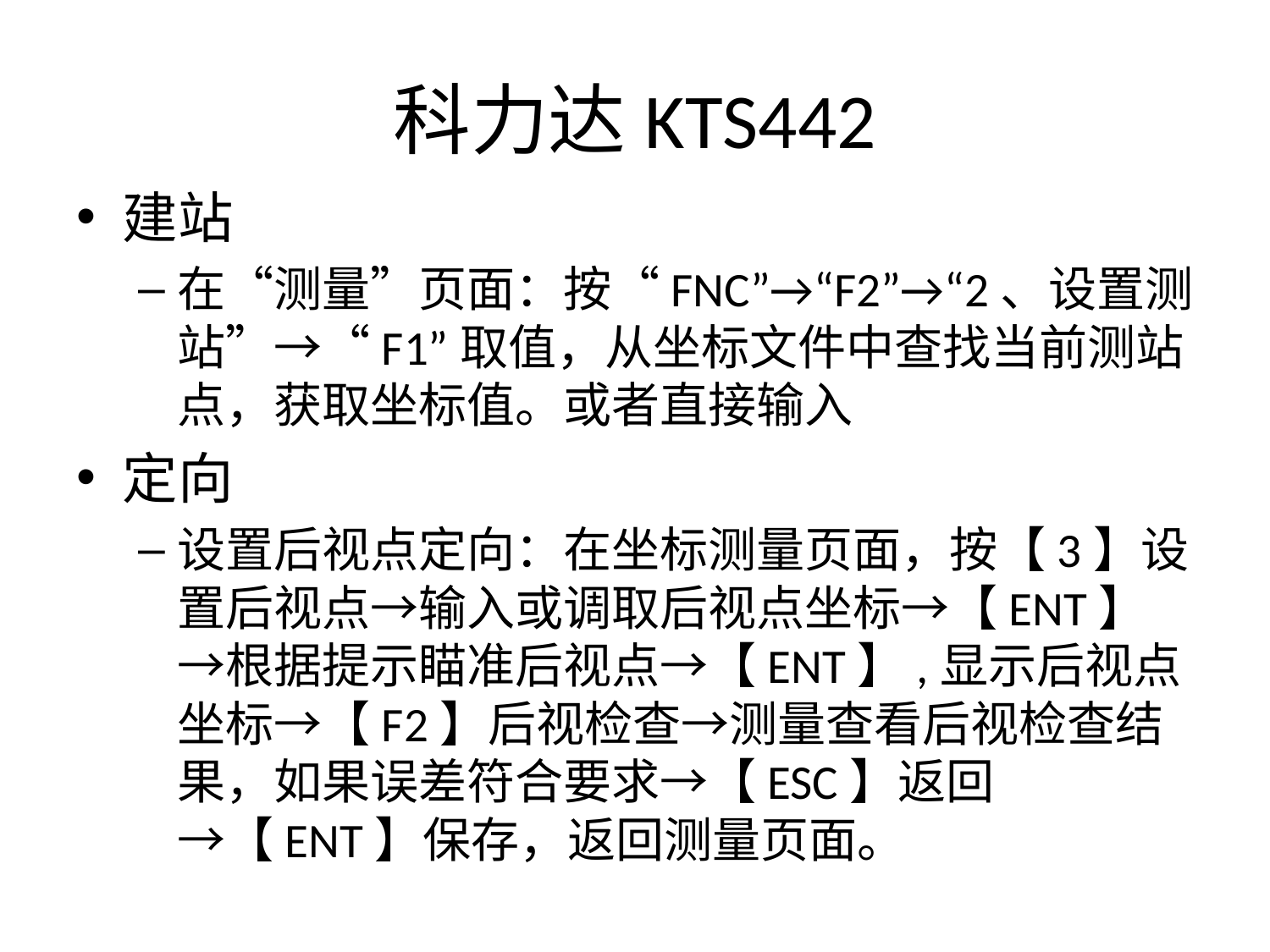

# 科力达KTS442
建站
在“测量”页面：按“FNC”→“F2”→“2、设置测站”→“F1”取值，从坐标文件中查找当前测站点，获取坐标值。或者直接输入
定向
设置后视点定向：在坐标测量页面，按【3】设置后视点→输入或调取后视点坐标→【ENT】→根据提示瞄准后视点→【ENT】,显示后视点坐标→【F2】后视检查→测量查看后视检查结果，如果误差符合要求→【ESC】返回→【ENT】保存，返回测量页面。